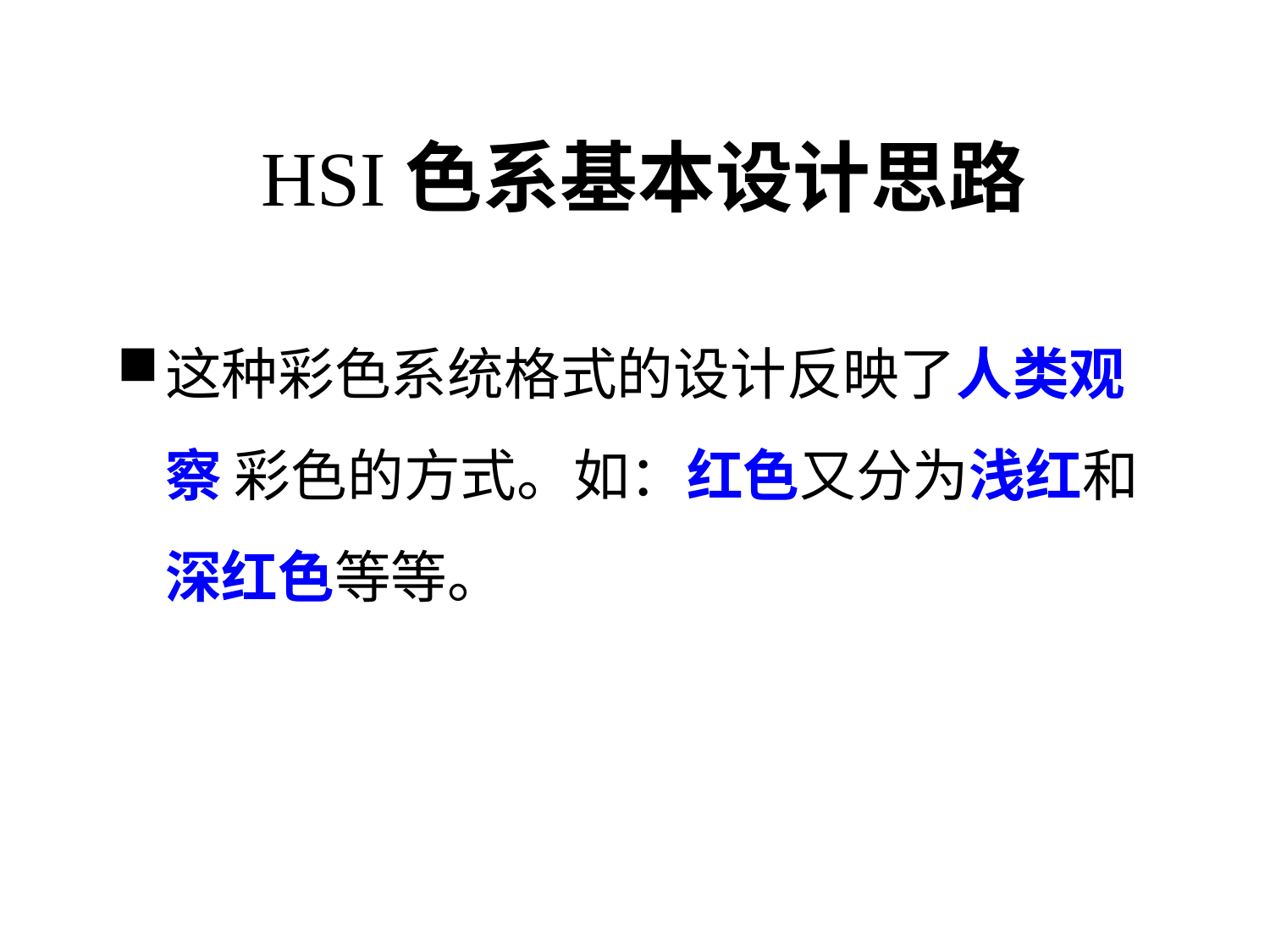

# HSI色系基本设计思路
这种彩色系统格式的设计反映了人类观察 彩色的方式。如：红色又分为浅红和深红色等等。